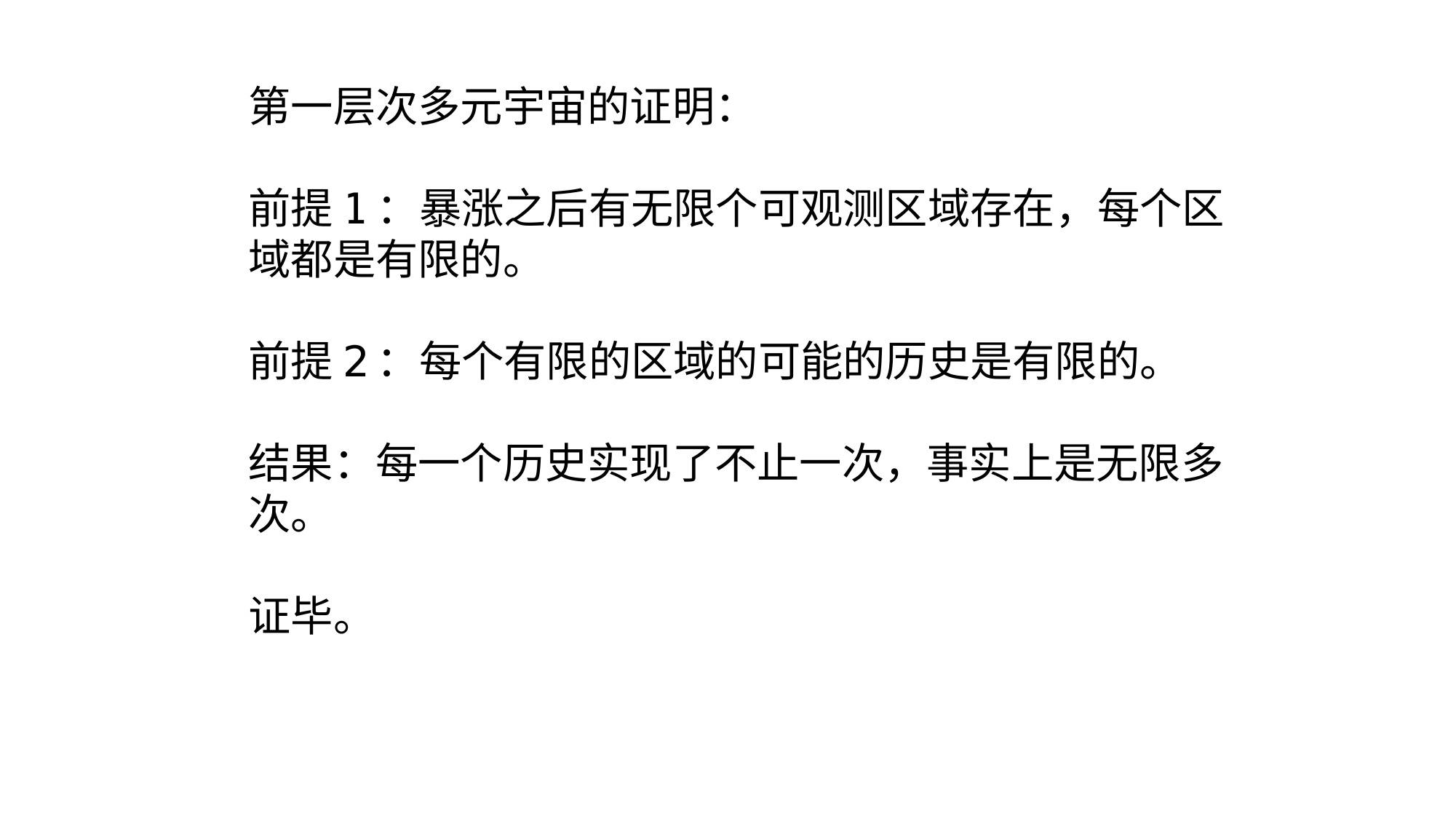

第一层次多元宇宙的证明：

前提1：暴涨之后有无限个可观测区域存在，每个区
域都是有限的。

前提2：每个有限的区域的可能的历史是有限的。

结果：每一个历史实现了不止一次，事实上是无限多
次。

证毕。